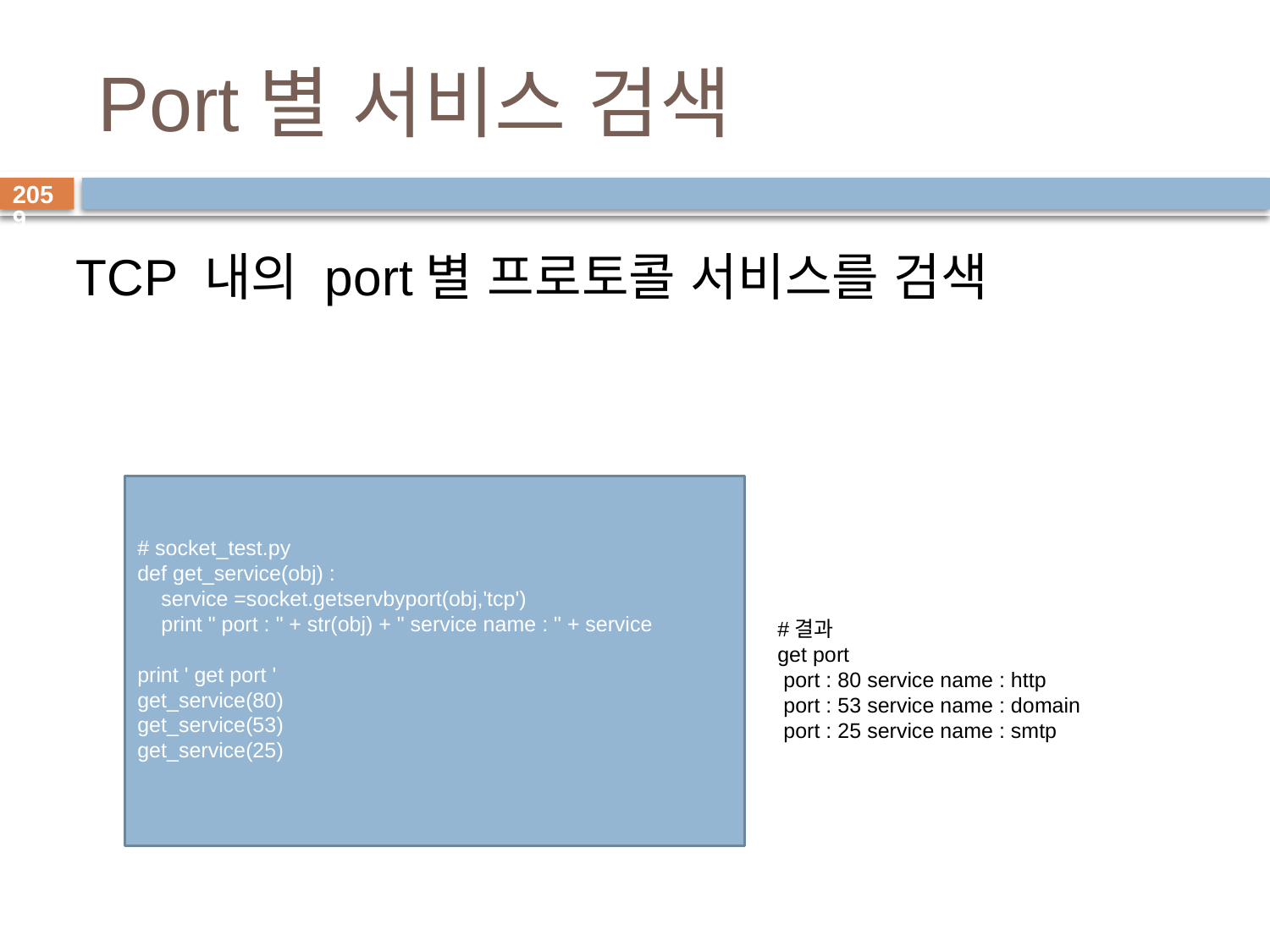

# Port별 서비스 검색
2059
TCP 내의 port별 프로토콜 서비스를 검색
# socket_test.py
def get_service(obj) :
    service =socket.getservbyport(obj,'tcp')
    print " port : " + str(obj) + " service name : " + service

print ' get port '
get_service(80)
get_service(53)
get_service(25)

#결과
get port
 port : 80 service name : http
 port : 53 service name : domain
 port : 25 service name : smtp